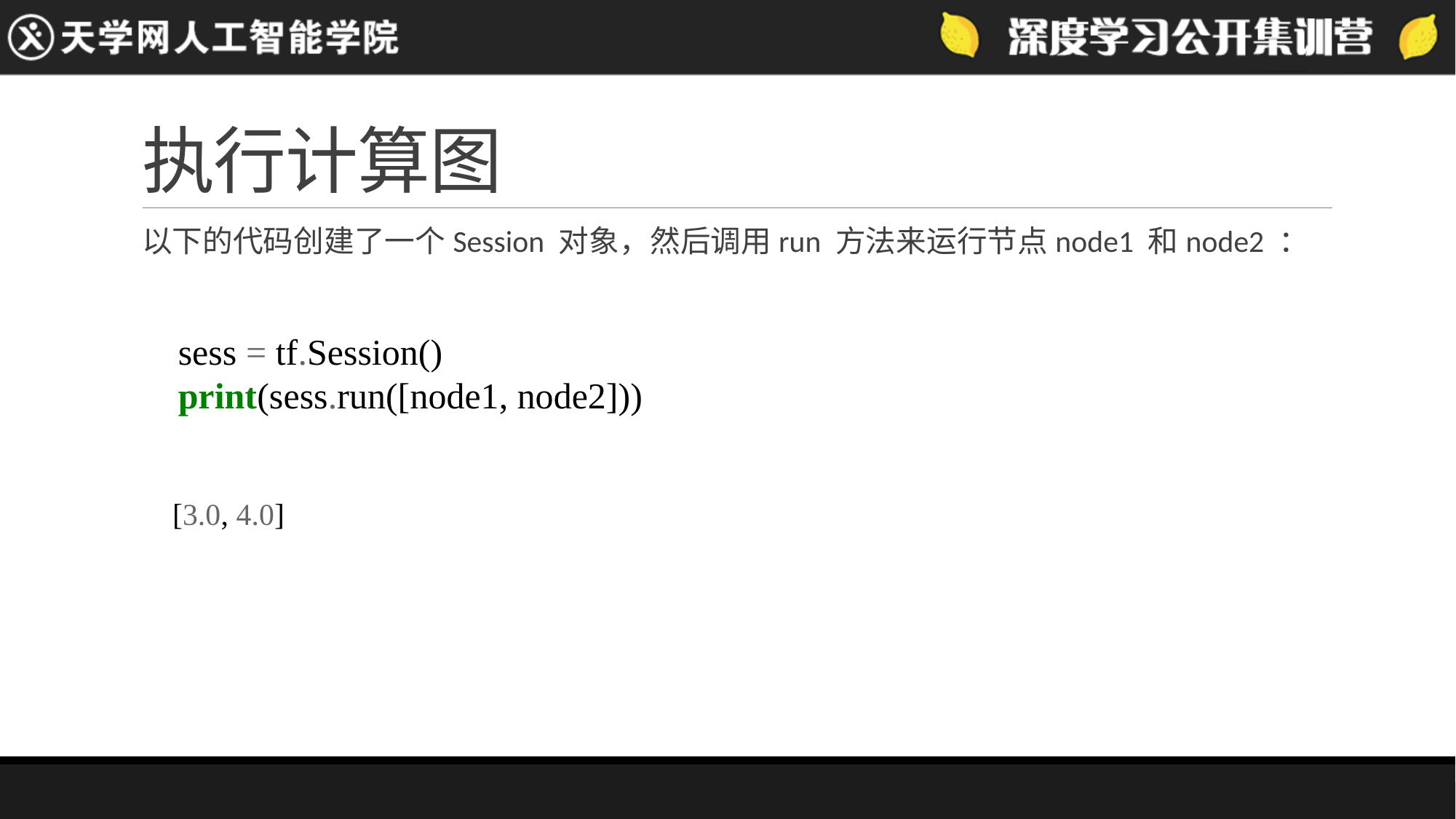

# 执行计算图
以下的代码创建了一个Session 对象，然后调用run 方法来运行节点node1 和node2 ：
    sess = tf.Session()
    print(sess.run([node1, node2]))
    [3.0, 4.0]